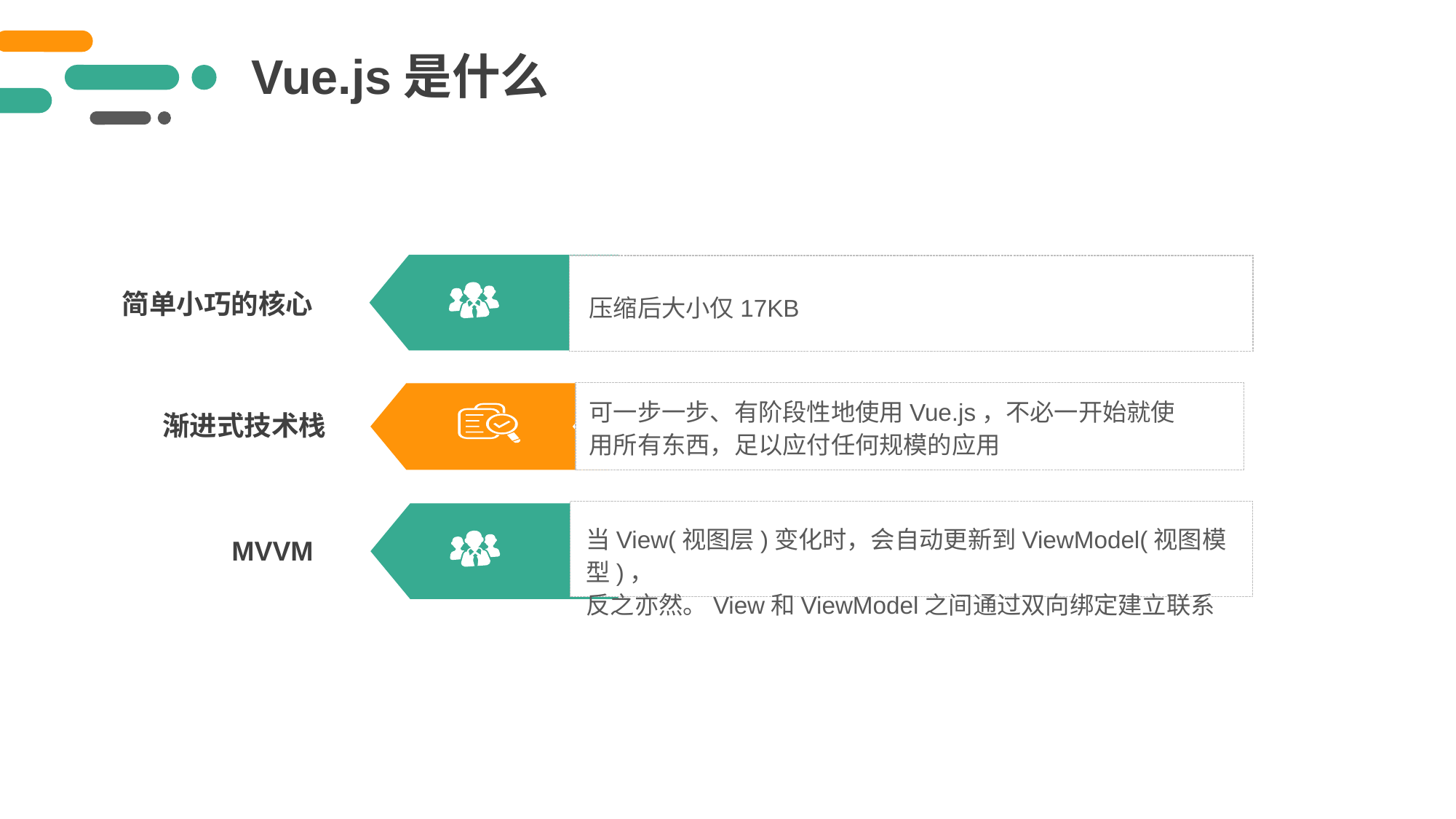

Vue.js是什么

简单小巧的核心
压缩后大小仅17KB

可一步一步、有阶段性地使用Vue.js，不必一开始就使用所有东西，足以应付任何规模的应用

渐进式技术栈

当View(视图层)变化时，会自动更新到ViewModel(视图模型)，
反之亦然。View和ViewModel之间通过双向绑定建立联系

MVVM